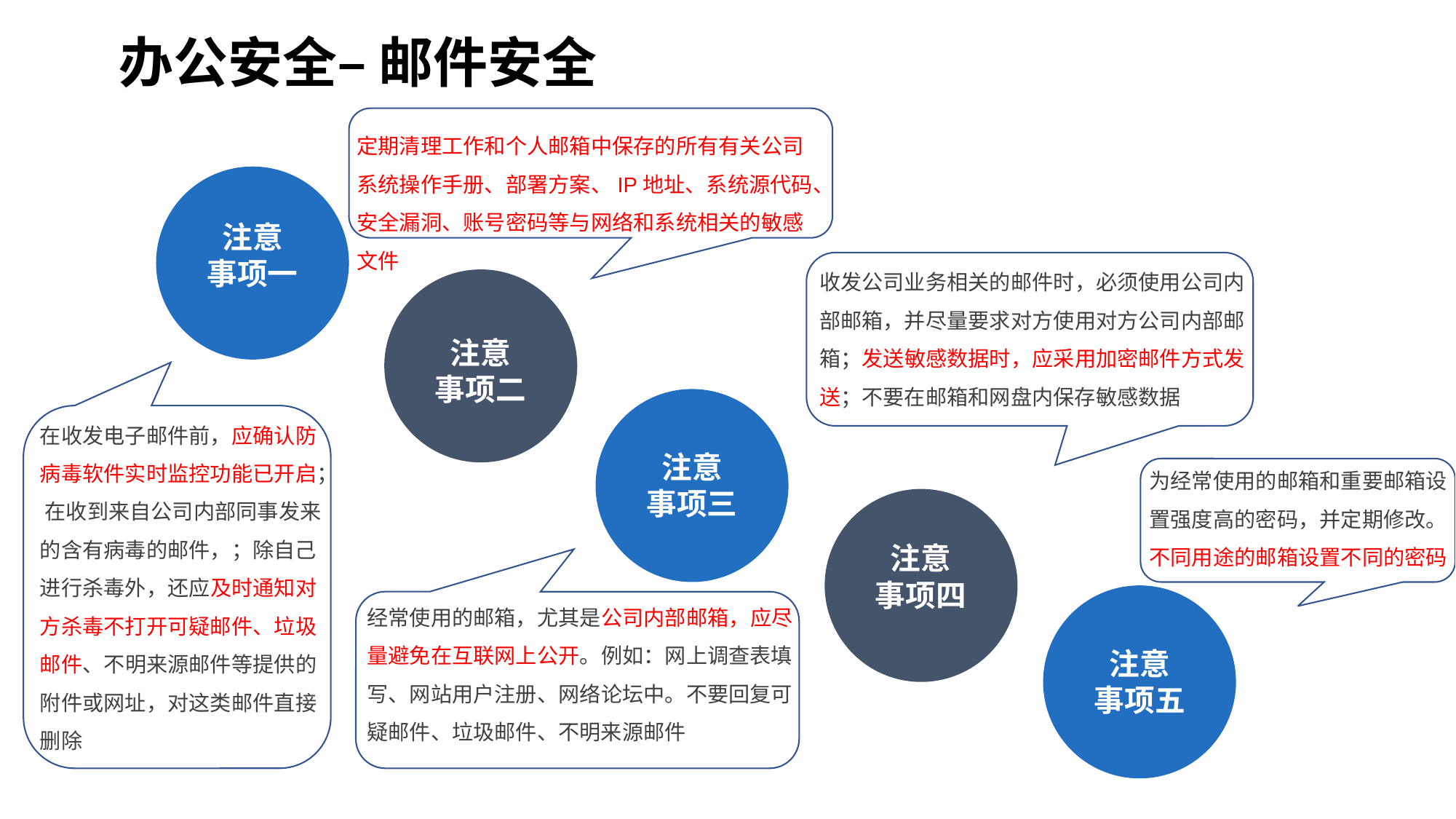

办公安全– 邮件安全

定期清理工作和个人邮箱中保存的所有有关公司系统操作手册、部署方案、IP地址、系统源代码、安全漏洞、账号密码等与网络和系统相关的敏感文件

注意
事项一

收发公司业务相关的邮件时，必须使用公司内部邮箱，并尽量要求对方使用对方公司内部邮箱；发送敏感数据时，应采用加密邮件方式发送；不要在邮箱和网盘内保存敏感数据

注意
事项二

在收发电子邮件前，应确认防病毒软件实时监控功能已开启； 在收到来自公司内部同事发来的含有病毒的邮件，；除自己进行杀毒外，还应及时通知对方杀毒不打开可疑邮件、垃圾邮件、不明来源邮件等提供的附件或网址，对这类邮件直接删除
注意
事项三
为经常使用的邮箱和重要邮箱设置强度高的密码，并定期修改。不同用途的邮箱设置不同的密码

注意
事项四

经常使用的邮箱，尤其是公司内部邮箱，应尽量避免在互联网上公开。例如：网上调查表填写、网站用户注册、网络论坛中。不要回复可疑邮件、垃圾邮件、不明来源邮件
注意
事项五
34

信息安全意识培训